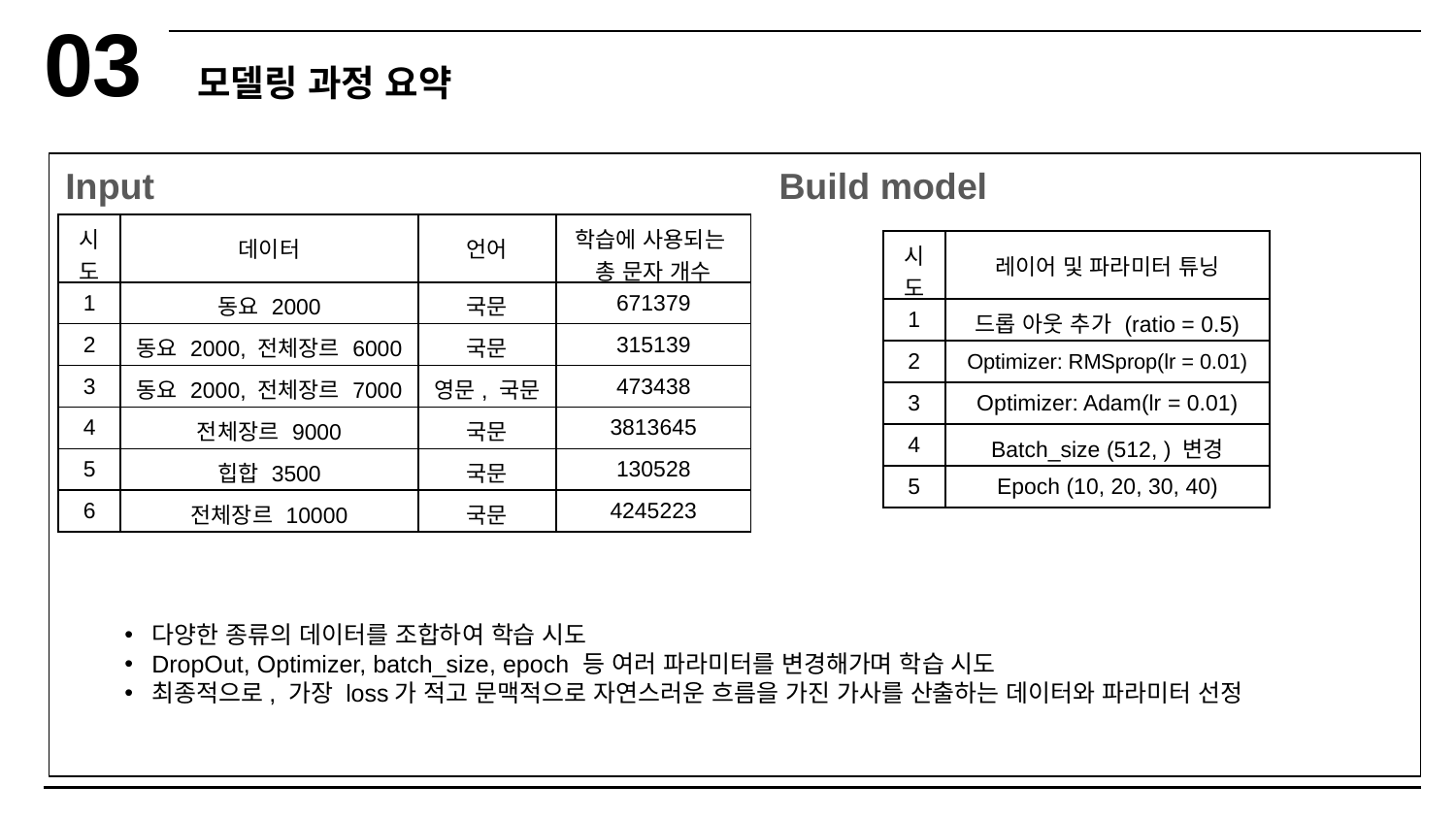

03
모델링 과정 요약
Input
Build model

| 시도 | 데이터 | 언어 | 학습에 사용되는 총 문자 개수 |
| --- | --- | --- | --- |
| 1 | 동요 2000 | 국문 | 671379 |
| 2 | 동요 2000, 전체장르 6000 | 국문 | 315139 |
| 3 | 동요 2000, 전체장르 7000 | 영문, 국문 | 473438 |
| 4 | 전체장르 9000 | 국문 | 3813645 |
| 5 | 힙합 3500 | 국문 | 130528 |
| 6 | 전체장르 10000 | 국문 | 4245223 |
| 시도 | 레이어 및 파라미터 튜닝 |
| --- | --- |
| 1 | 드롭 아웃 추가 (ratio = 0.5) |
| 2 | Optimizer: RMSprop(lr = 0.01) |
| 3 | Optimizer: Adam(lr = 0.01) |
| 4 | Batch\_size (512, ) 변경 |
| 5 | Epoch (10, 20, 30, 40) |
다양한 종류의 데이터를 조합하여 학습 시도
DropOut, Optimizer, batch_size, epoch 등 여러 파라미터를 변경해가며 학습 시도
최종적으로, 가장 loss가 적고 문맥적으로 자연스러운 흐름을 가진 가사를 산출하는 데이터와 파라미터 선정